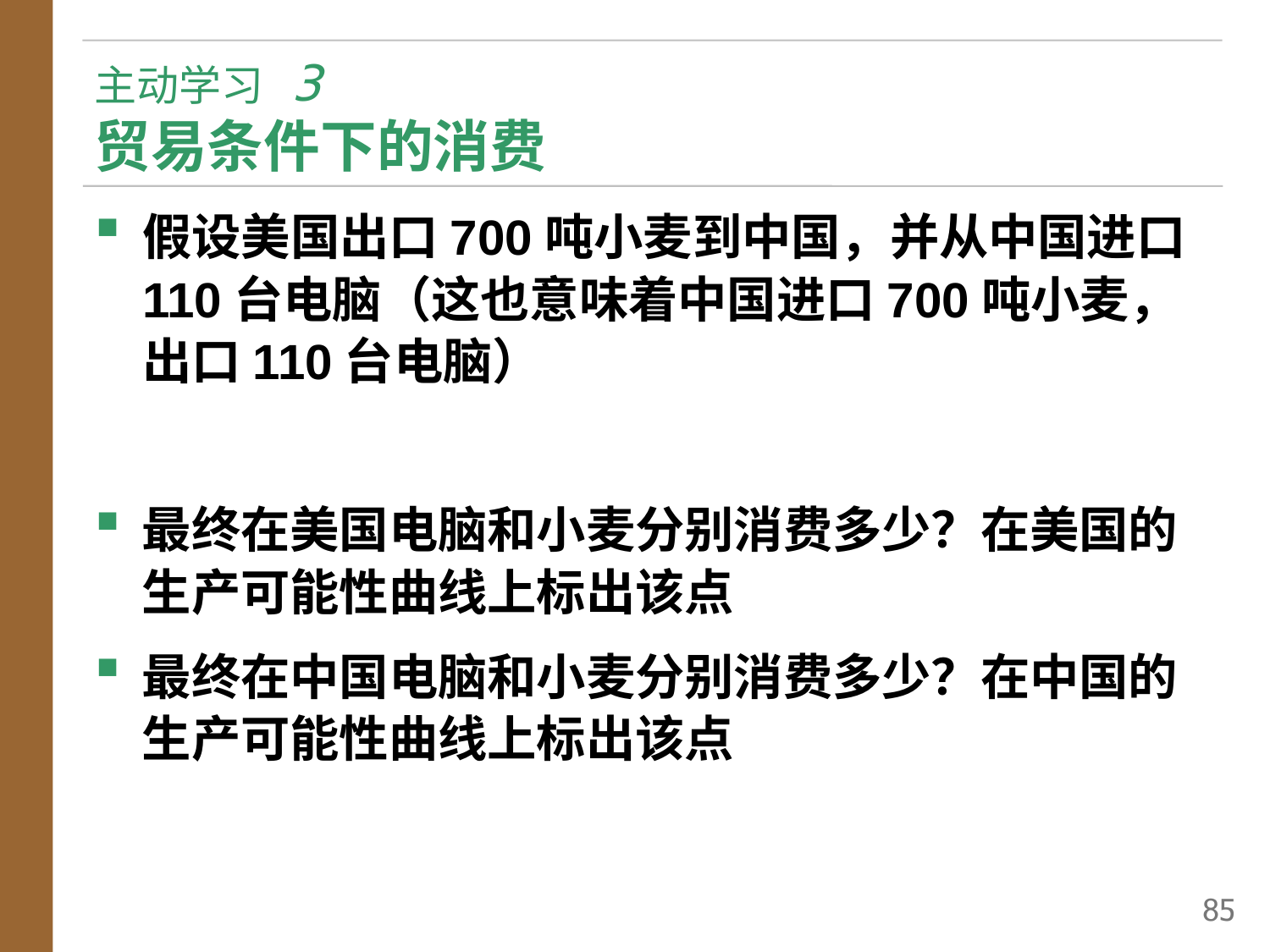

# 主动学习  3 贸易条件下的消费
假设美国出口700吨小麦到中国，并从中国进口110台电脑（这也意味着中国进口700吨小麦，出口110台电脑）
最终在美国电脑和小麦分别消费多少？在美国的生产可能性曲线上标出该点
最终在中国电脑和小麦分别消费多少？在中国的生产可能性曲线上标出该点
85